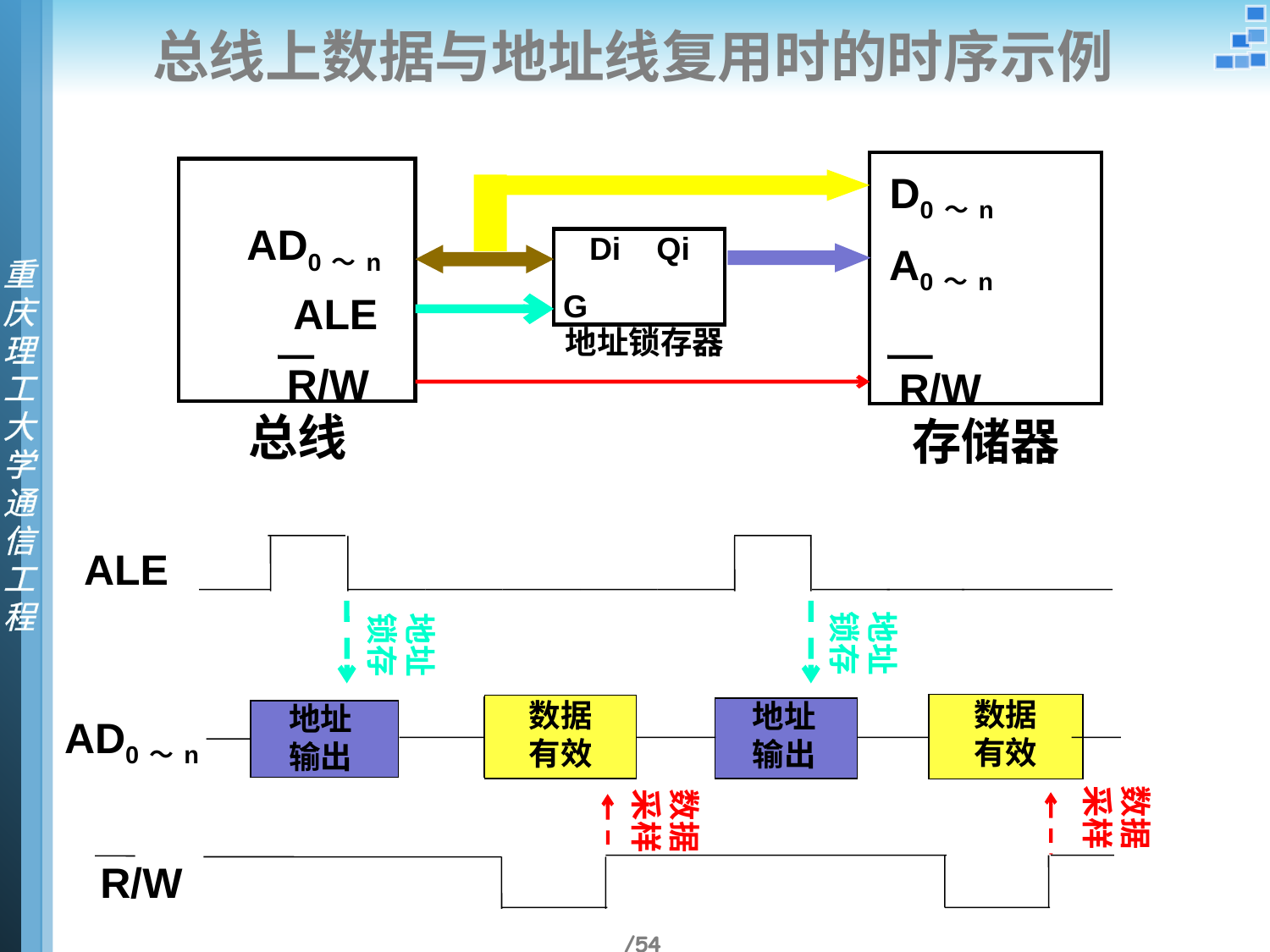

总线上数据与地址线复用时的时序示例

D0～n

   AD0～n
Di       Qi

 G

A0～n

ALE

地址锁存器

R/W
R/W

总线
存储器

ALE

地址
锁存

地址
锁存
数据
有效

数据
有效
地址
输出

地址
输出

AD0～n

数据
采样
数据
采样

R/W

56
/54